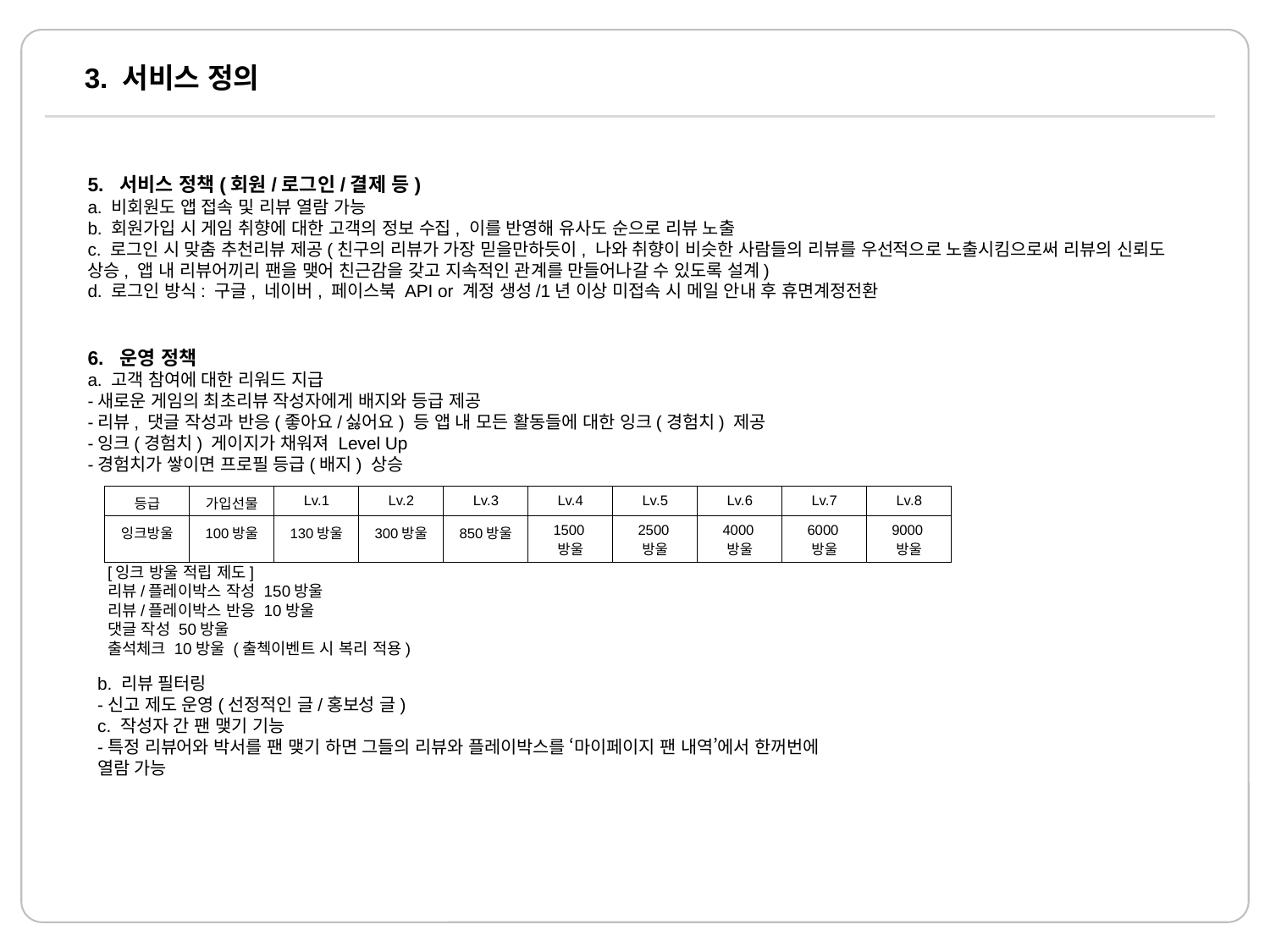

# 3. 서비스 정의
5.  서비스 정책(회원/로그인/결제 등)
a. 비회원도 앱 접속 및 리뷰 열람 가능
b. 회원가입 시 게임 취향에 대한 고객의 정보 수집, 이를 반영해 유사도 순으로 리뷰 노출
c. 로그인 시 맞춤 추천리뷰 제공(친구의 리뷰가 가장 믿을만하듯이, 나와 취향이 비슷한 사람들의 리뷰를 우선적으로 노출시킴으로써 리뷰의 신뢰도 상승, 앱 내 리뷰어끼리 팬을 맺어 친근감을 갖고 지속적인 관계를 만들어나갈 수 있도록 설계)
d. 로그인 방식: 구글, 네이버, 페이스북 API or 계정 생성/1년 이상 미접속 시 메일 안내 후 휴면계정전환

6.  운영 정책
a. 고객 참여에 대한 리워드 지급
-새로운 게임의 최초리뷰 작성자에게 배지와 등급 제공
-리뷰, 댓글 작성과 반응(좋아요/싫어요) 등 앱 내 모든 활동들에 대한 잉크(경험치) 제공
-잉크(경험치) 게이지가 채워져 Level Up
-경험치가 쌓이면 프로필 등급(배지) 상승
| 등급 | 가입선물 | Lv.1 | Lv.2 | Lv.3 | Lv.4 | Lv.5 | Lv.6 | Lv.7 | Lv.8 |
| --- | --- | --- | --- | --- | --- | --- | --- | --- | --- |
| 잉크방울 | 100방울 | 130방울 | 300방울 | 850방울 | 1500방울 | 2500방울 | 4000방울 | 6000방울 | 9000방울 |
[잉크 방울 적립 제도]
리뷰/플레이박스 작성 150방울
리뷰/플레이박스 반응 10방울
댓글 작성 50방울
출석체크 10방울 (출첵이벤트 시 복리 적용)
b. 리뷰 필터링
-신고 제도 운영(선정적인 글/홍보성 글)
c. 작성자 간 팬 맺기 기능
-특정 리뷰어와 박서를 팬 맺기 하면 그들의 리뷰와 플레이박스를 ‘마이페이지 팬 내역’에서 한꺼번에 열람 가능